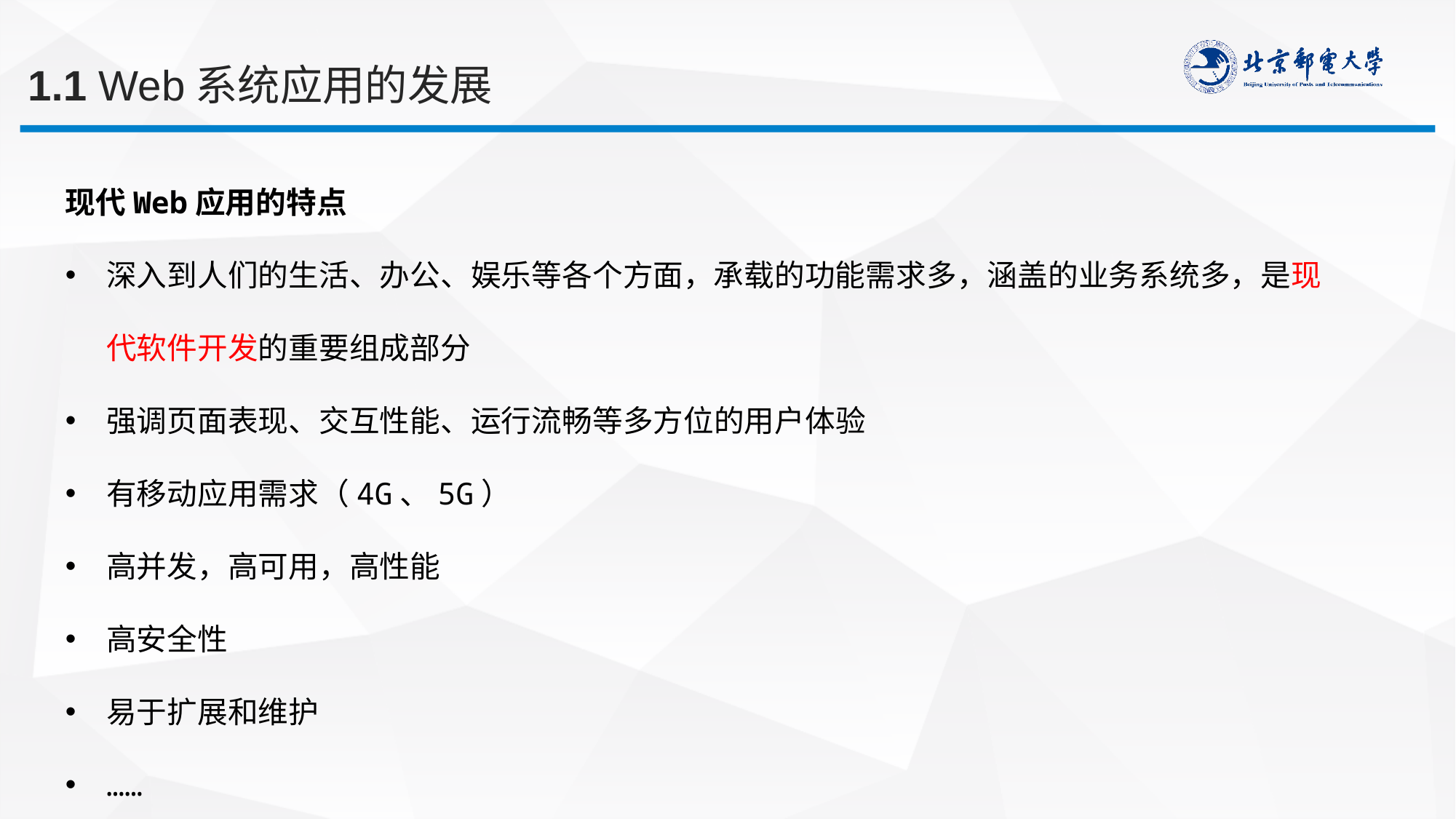

1.1 Web系统应用的发展

现代Web应用的特点
深入到人们的生活、办公、娱乐等各个方面，承载的功能需求多，涵盖的业务系统多，是现代软件开发的重要组成部分
强调页面表现、交互性能、运行流畅等多方位的用户体验
有移动应用需求（4G、5G）
高并发，高可用，高性能
高安全性
易于扩展和维护
……